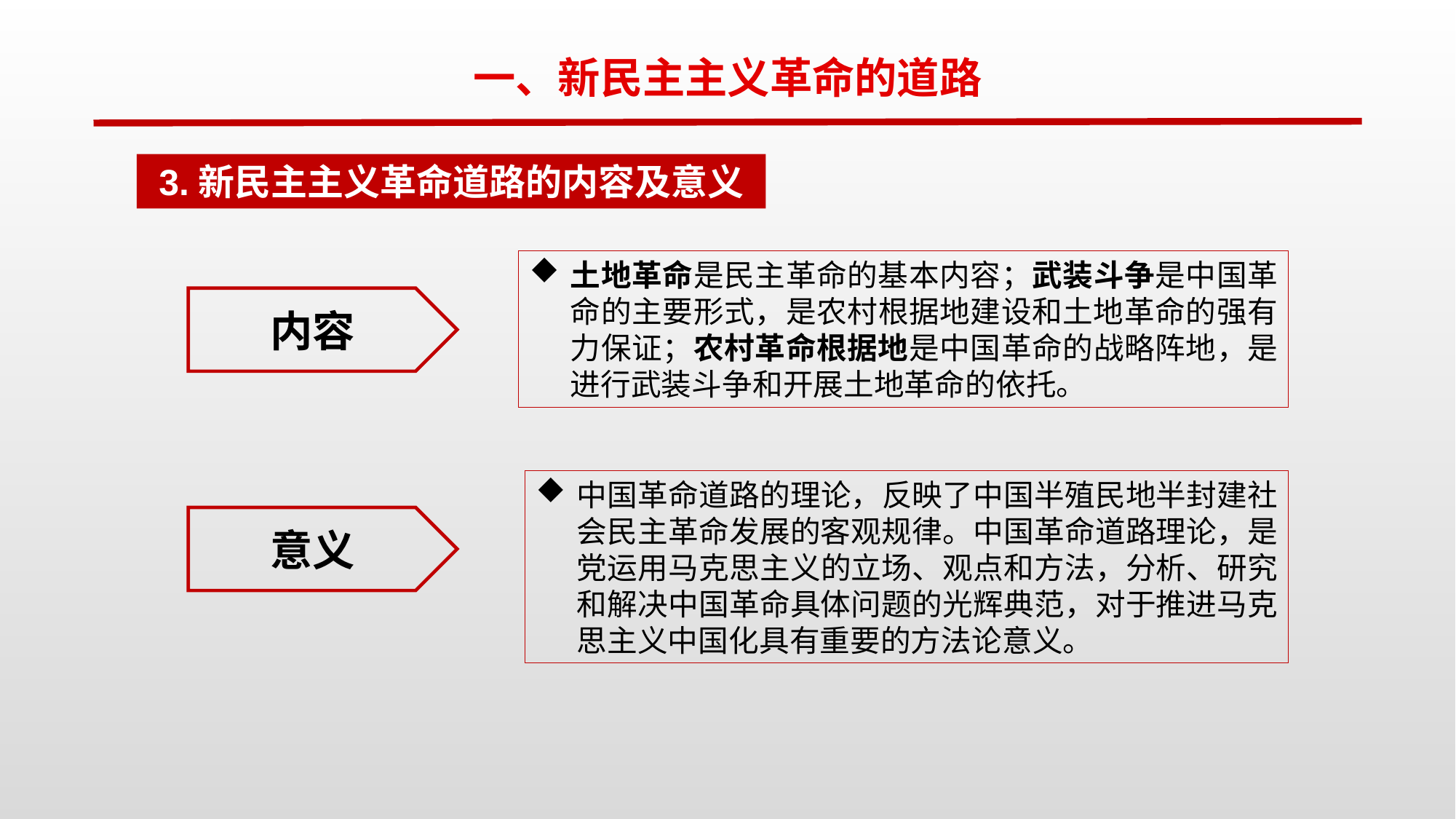

一、新民主主义革命的道路
3.新民主主义革命道路的内容及意义
土地革命是民主革命的基本内容；武装斗争是中国革命的主要形式，是农村根据地建设和土地革命的强有力保证；农村革命根据地是中国革命的战略阵地，是进行武装斗争和开展土地革命的依托。
内容
中国革命道路的理论，反映了中国半殖民地半封建社会民主革命发展的客观规律。中国革命道路理论，是党运用马克思主义的立场、观点和方法，分析、研究和解决中国革命具体问题的光辉典范，对于推进马克思主义中国化具有重要的方法论意义。
意义